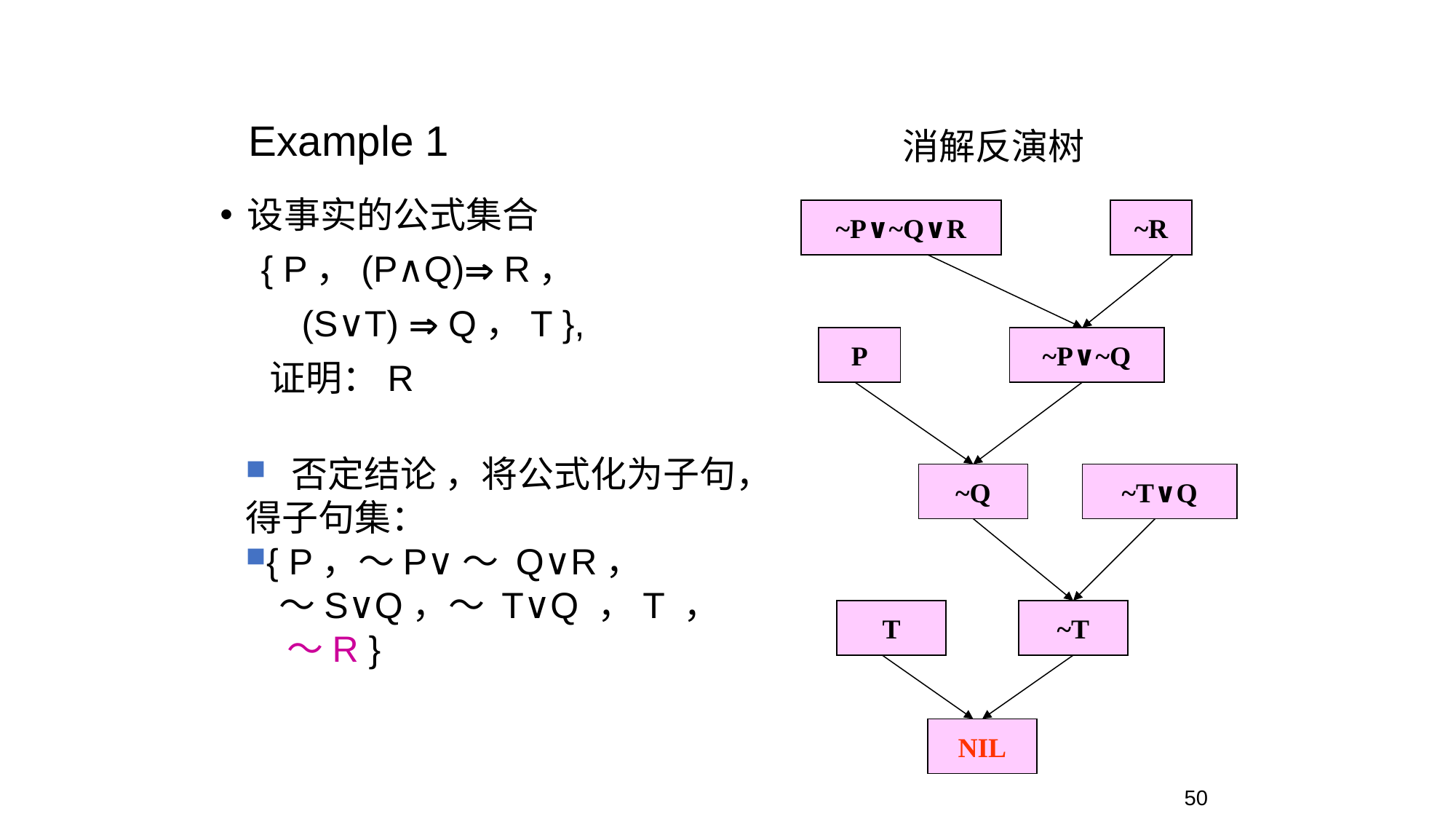

Example 1
消解反演树
设事实的公式集合
    { P，(P∧Q)⇒ R，
        (S∨T) ⇒ Q，T },
     证明：R
~P∨~Q∨R
~R

P
~P∨~Q

  否定结论 ，将公式化为子句，得子句集：
{ P，～P∨～ Q∨R，
   ～S∨Q，～ T∨Q ，T ，
    ～R }
~Q
~T∨Q

T
~T

NIL
50